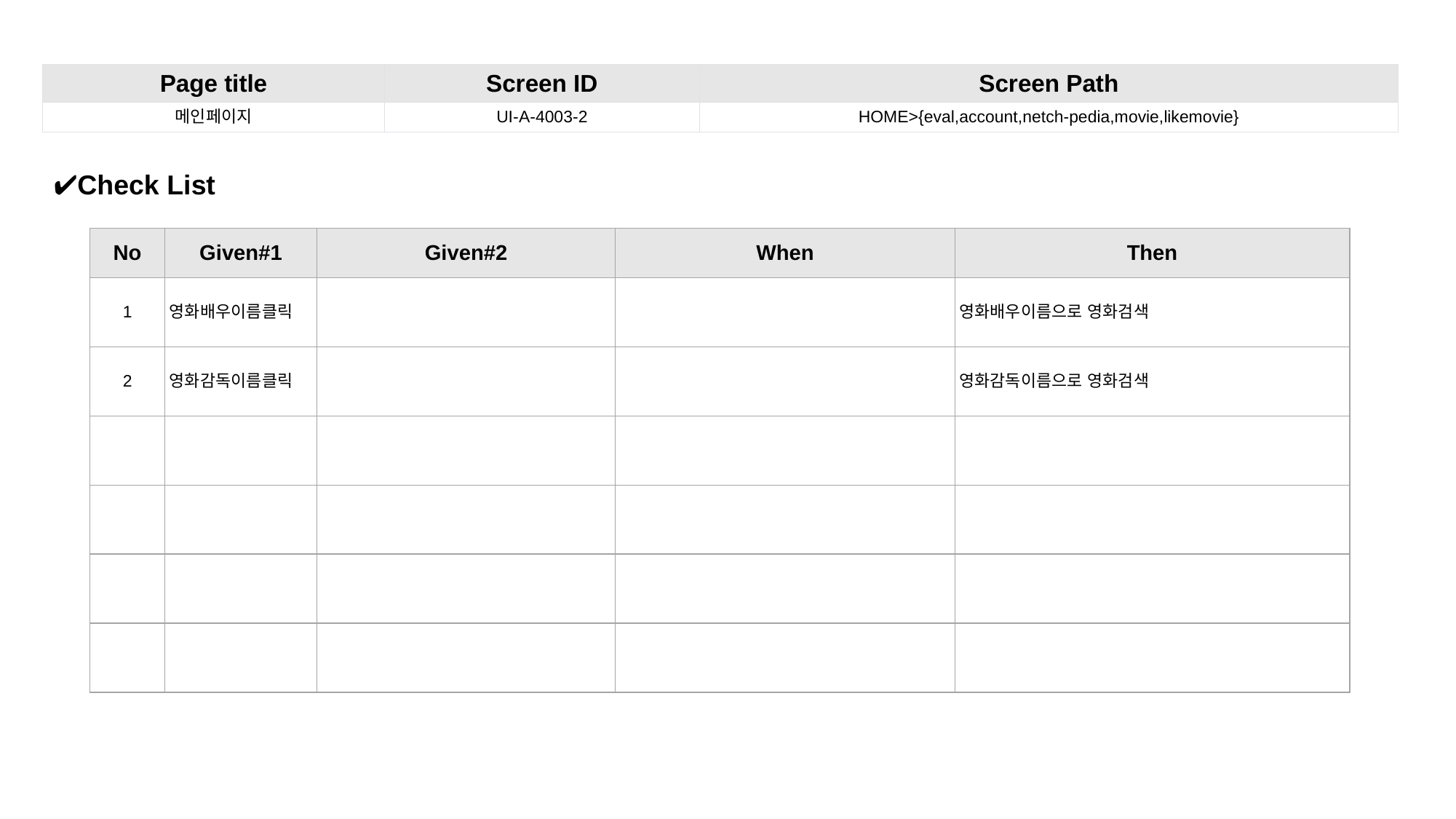

| Page title | Screen ID | Screen Path |
| --- | --- | --- |
| 메인페이지 | UI-A-4003-2 | HOME>{eval,account,netch-pedia,movie,likemovie} |
✔Check List
| No | Given#1 | Given#2 | When | Then |
| --- | --- | --- | --- | --- |
| 1 | 영화배우이름클릭 |  |  | 영화배우이름으로 영화검색 |
| 2 | 영화감독이름클릭 |  |  | 영화감독이름으로 영화검색 |
|  |  |  |  |  |
|  |  |  |  |  |
|  |  |  |  |  |
|  |  |  |  |  |